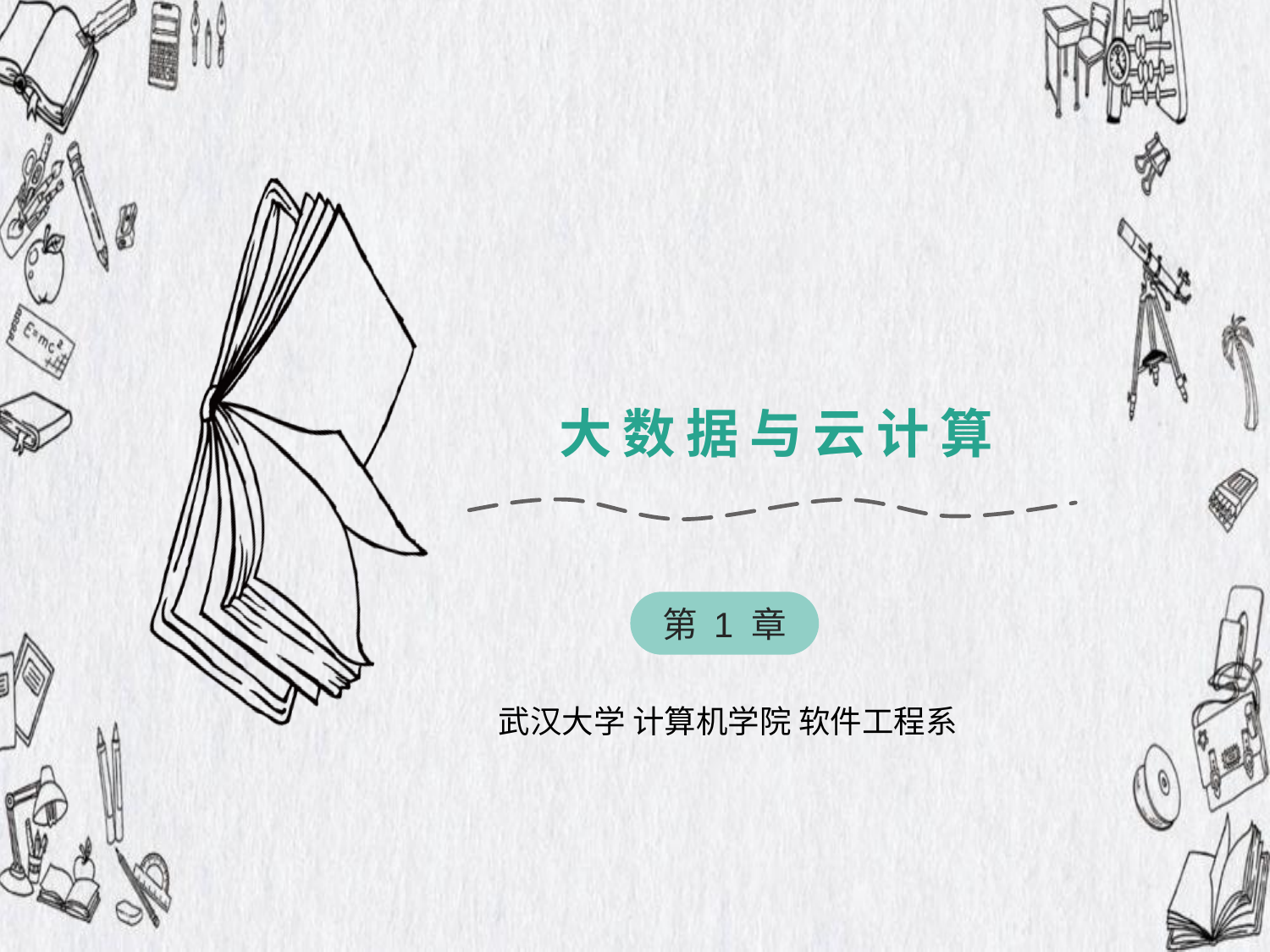

# 大数据与云计算
第 1 章
武汉大学 计算机学院 软件工程系